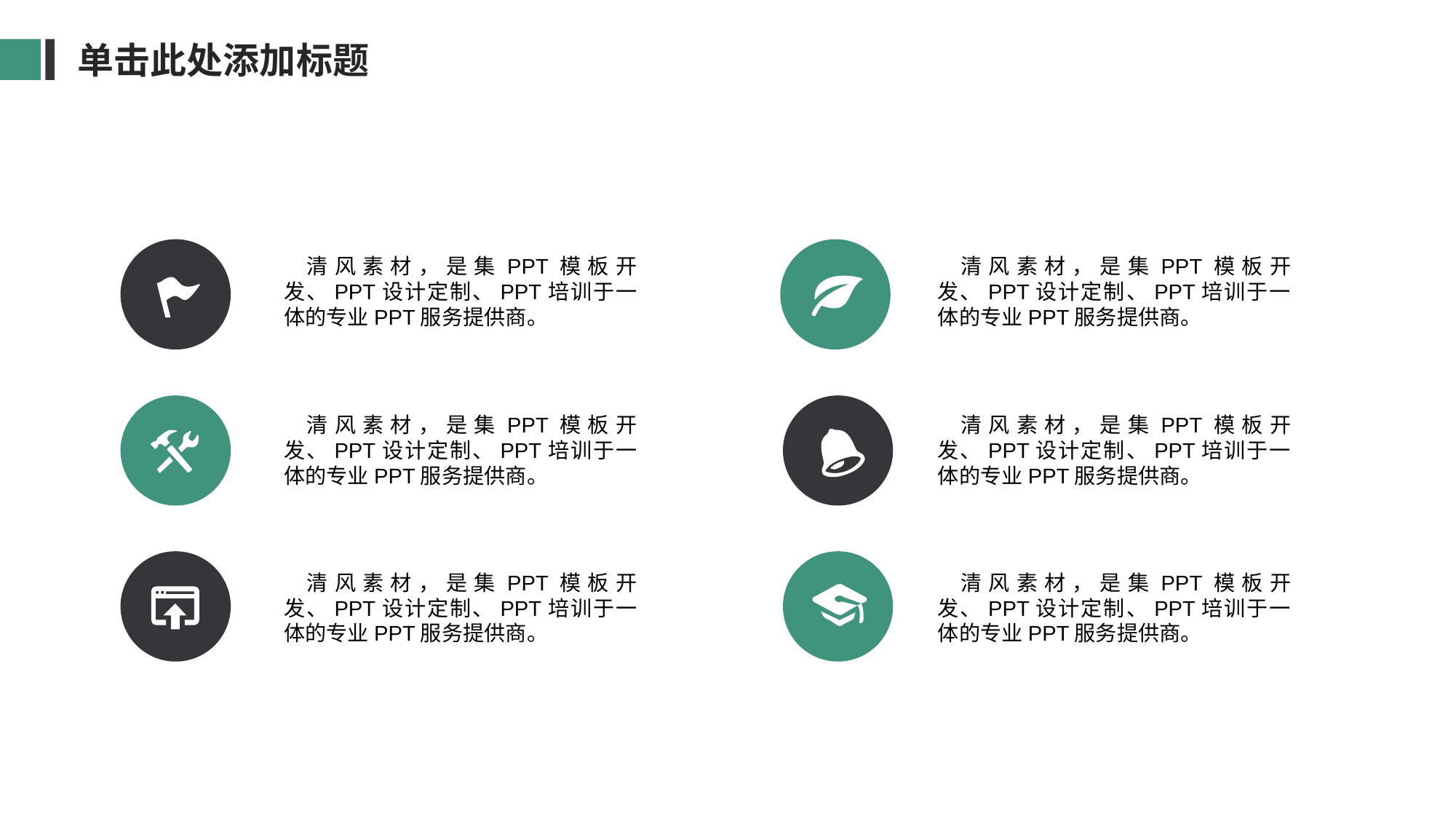

单击此处添加标题

 清风素材，是集PPT模板开发、PPT设计定制、PPT培训于一体的专业PPT服务提供商。
 清风素材，是集PPT模板开发、PPT设计定制、PPT培训于一体的专业PPT服务提供商。

 清风素材，是集PPT模板开发、PPT设计定制、PPT培训于一体的专业PPT服务提供商。
 清风素材，是集PPT模板开发、PPT设计定制、PPT培训于一体的专业PPT服务提供商。

 清风素材，是集PPT模板开发、PPT设计定制、PPT培训于一体的专业PPT服务提供商。
 清风素材，是集PPT模板开发、PPT设计定制、PPT培训于一体的专业PPT服务提供商。